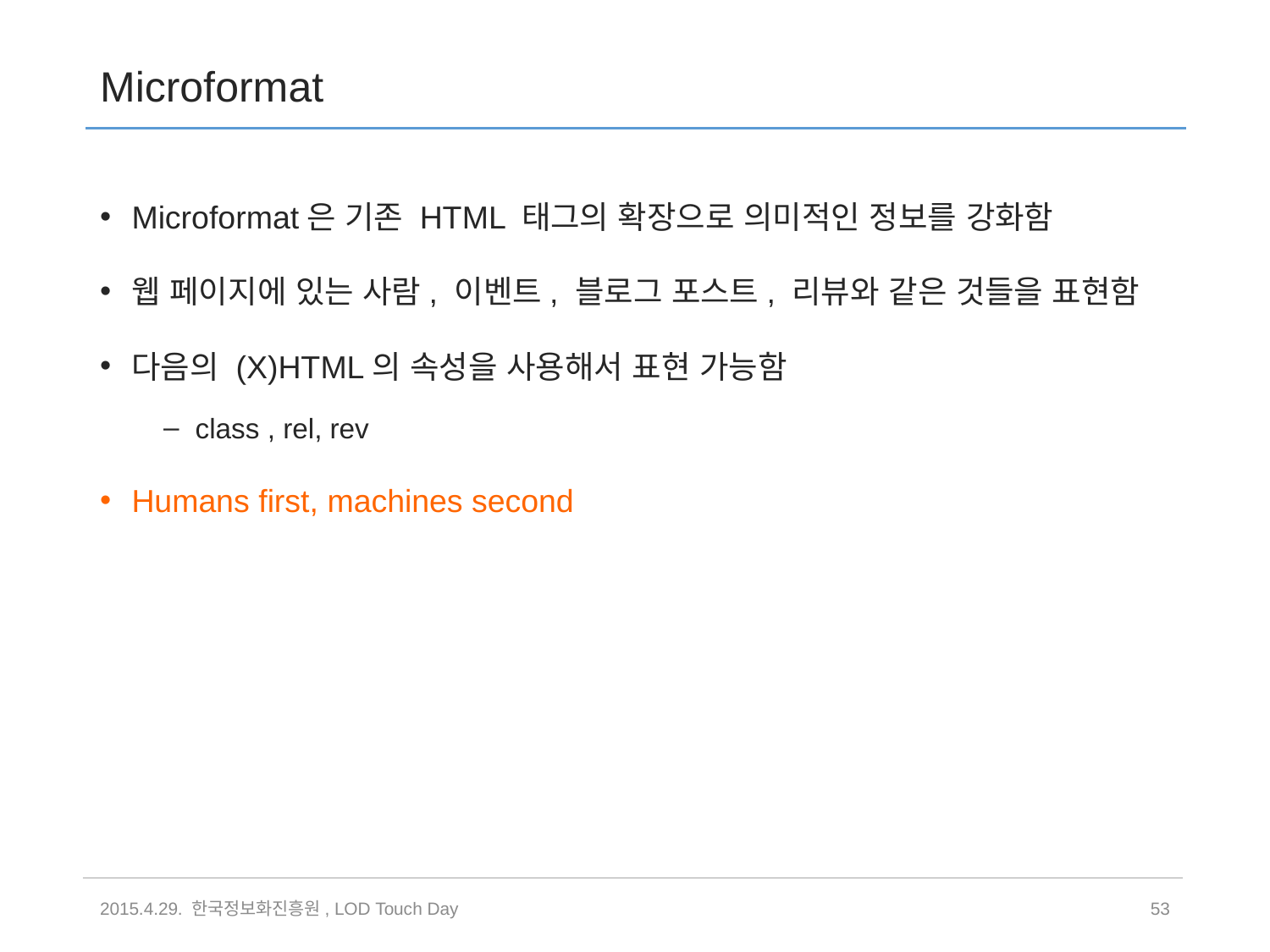

# Microformat
Microformat은 기존 HTML 태그의 확장으로 의미적인 정보를 강화함
웹 페이지에 있는 사람, 이벤트, 블로그 포스트, 리뷰와 같은 것들을 표현함
다음의 (X)HTML의 속성을 사용해서 표현 가능함
class , rel, rev
Humans first, machines second

2015.4.29. 한국정보화진흥원, LOD Touch Day
53